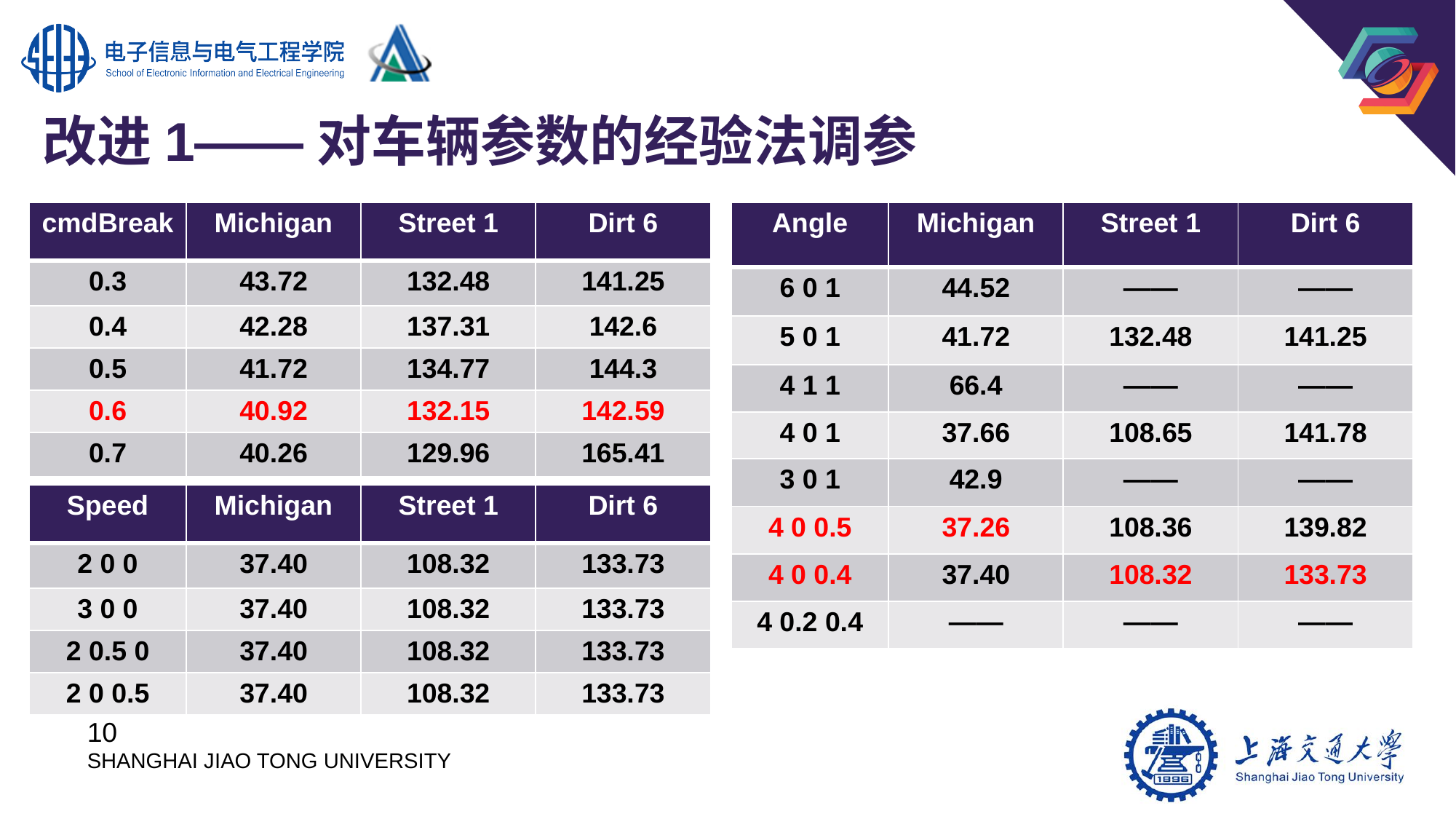

# 改进1——对车辆参数的经验法调参
| cmdBreak | Michigan | Street 1 | Dirt 6 |
| --- | --- | --- | --- |
| 0.3 | 43.72 | 132.48 | 141.25 |
| 0.4 | 42.28 | 137.31 | 142.6 |
| 0.5 | 41.72 | 134.77 | 144.3 |
| 0.6 | 40.92 | 132.15 | 142.59 |
| 0.7 | 40.26 | 129.96 | 165.41 |
| Angle | Michigan | Street 1 | Dirt 6 |
| --- | --- | --- | --- |
| 6 0 1 | 44.52 | —— | —— |
| 5 0 1 | 41.72 | 132.48 | 141.25 |
| 4 1 1 | 66.4 | —— | —— |
| 4 0 1 | 37.66 | 108.65 | 141.78 |
| 3 0 1 | 42.9 | —— | —— |
| 4 0 0.5 | 37.26 | 108.36 | 139.82 |
| 4 0 0.4 | 37.40 | 108.32 | 133.73 |
| 4 0.2 0.4 | —— | —— | —— |
| Speed | Michigan | Street 1 | Dirt 6 |
| --- | --- | --- | --- |
| 2 0 0 | 37.40 | 108.32 | 133.73 |
| 3 0 0 | 37.40 | 108.32 | 133.73 |
| 2 0.5 0 | 37.40 | 108.32 | 133.73 |
| 2 0 0.5 | 37.40 | 108.32 | 133.73 |
10